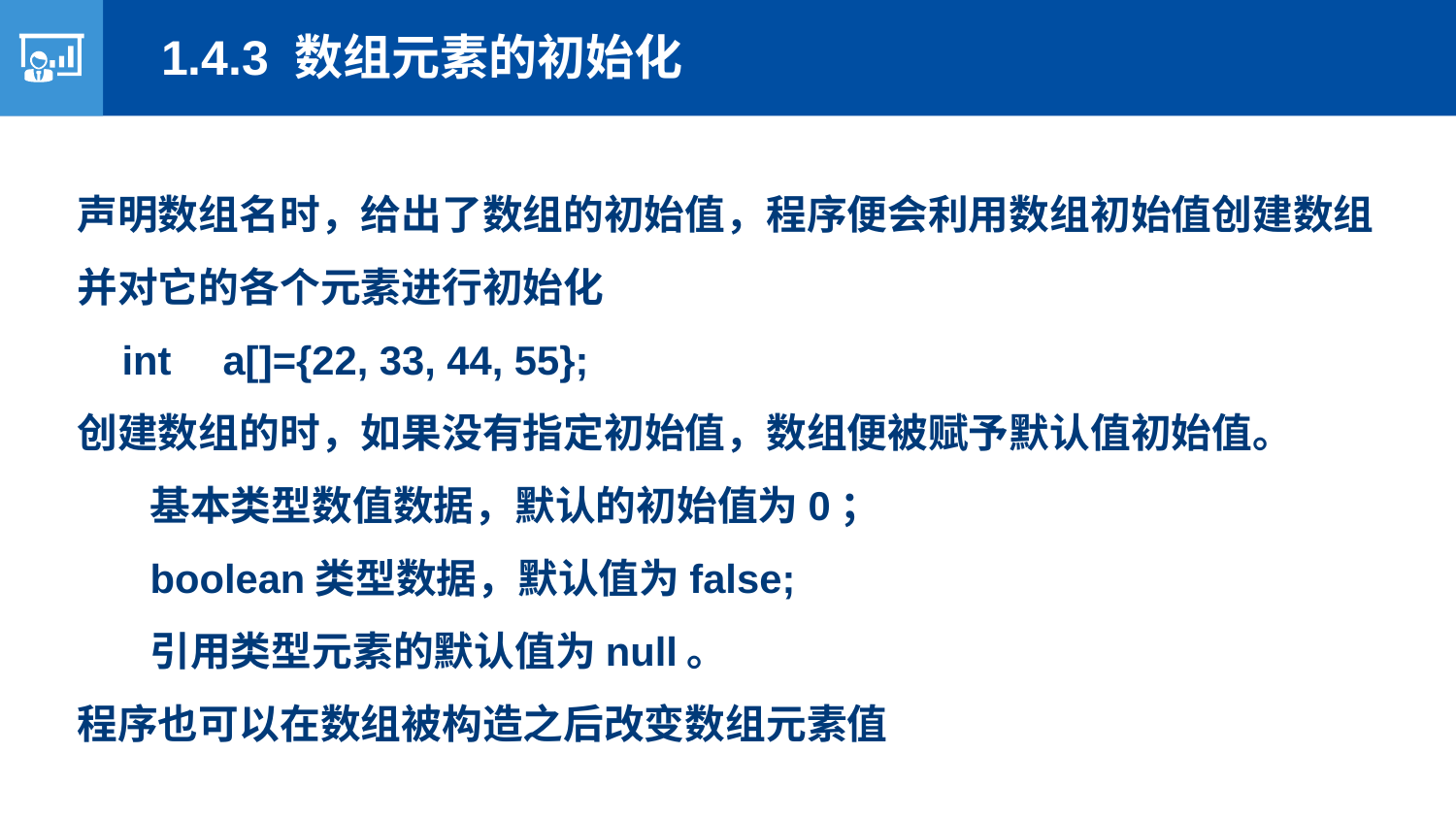

1.4.3 数组元素的初始化
声明数组名时，给出了数组的初始值，程序便会利用数组初始值创建数组并对它的各个元素进行初始化
    int	a[]={22, 33, 44, 55};
创建数组的时，如果没有指定初始值，数组便被赋予默认值初始值。
基本类型数值数据，默认的初始值为0；
boolean类型数据，默认值为false;
引用类型元素的默认值为null。
程序也可以在数组被构造之后改变数组元素值